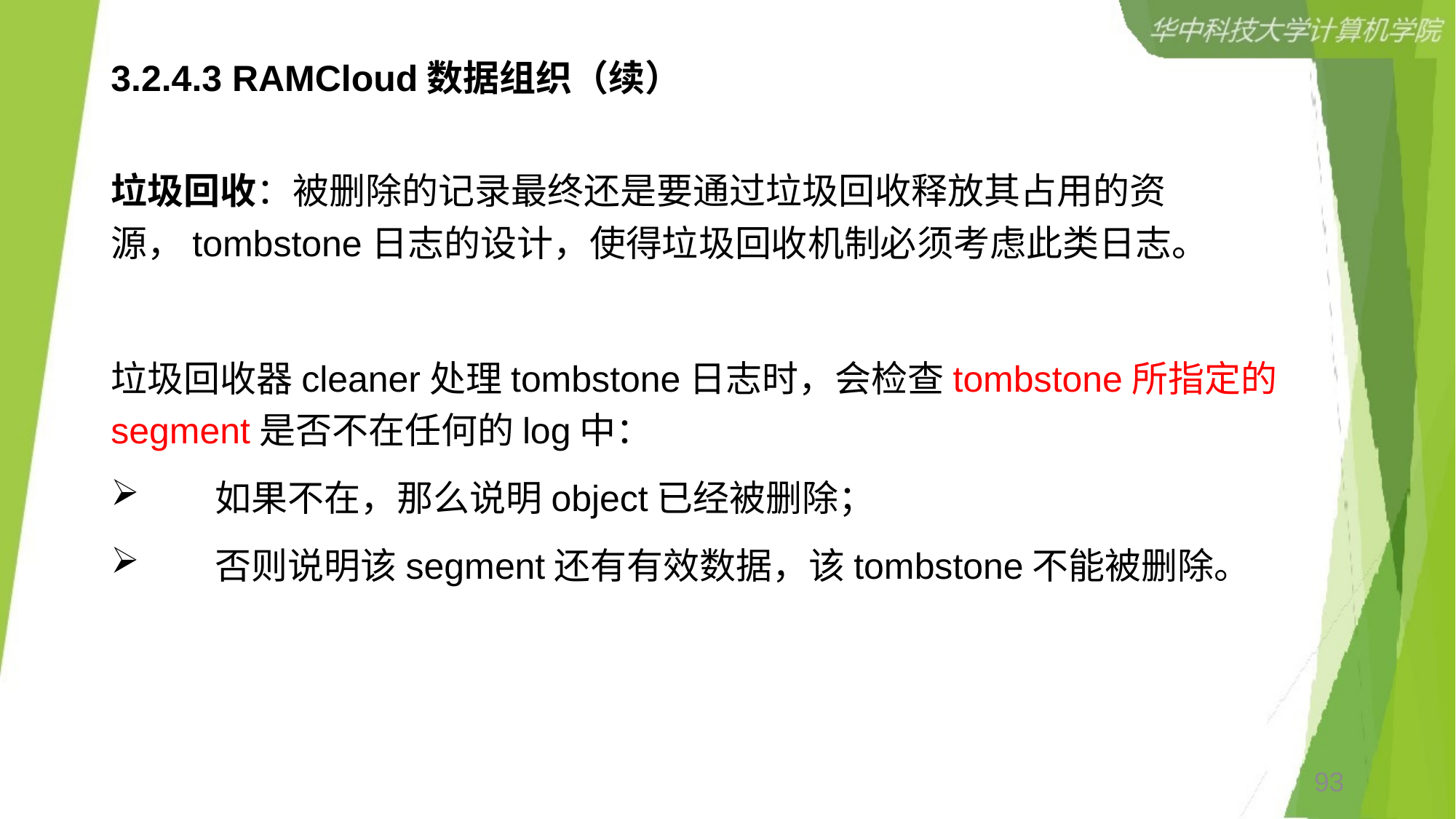

# 3.2.4.3 RAMCloud数据组织（续）
垃圾回收：被删除的记录最终还是要通过垃圾回收释放其占用的资源，tombstone日志的设计，使得垃圾回收机制必须考虑此类日志。

垃圾回收器cleaner处理tombstone日志时，会检查tombstone所指定的segment是否不在任何的log中：
     如果不在，那么说明object已经被删除；
     否则说明该segment还有有效数据，该tombstone不能被删除。
93